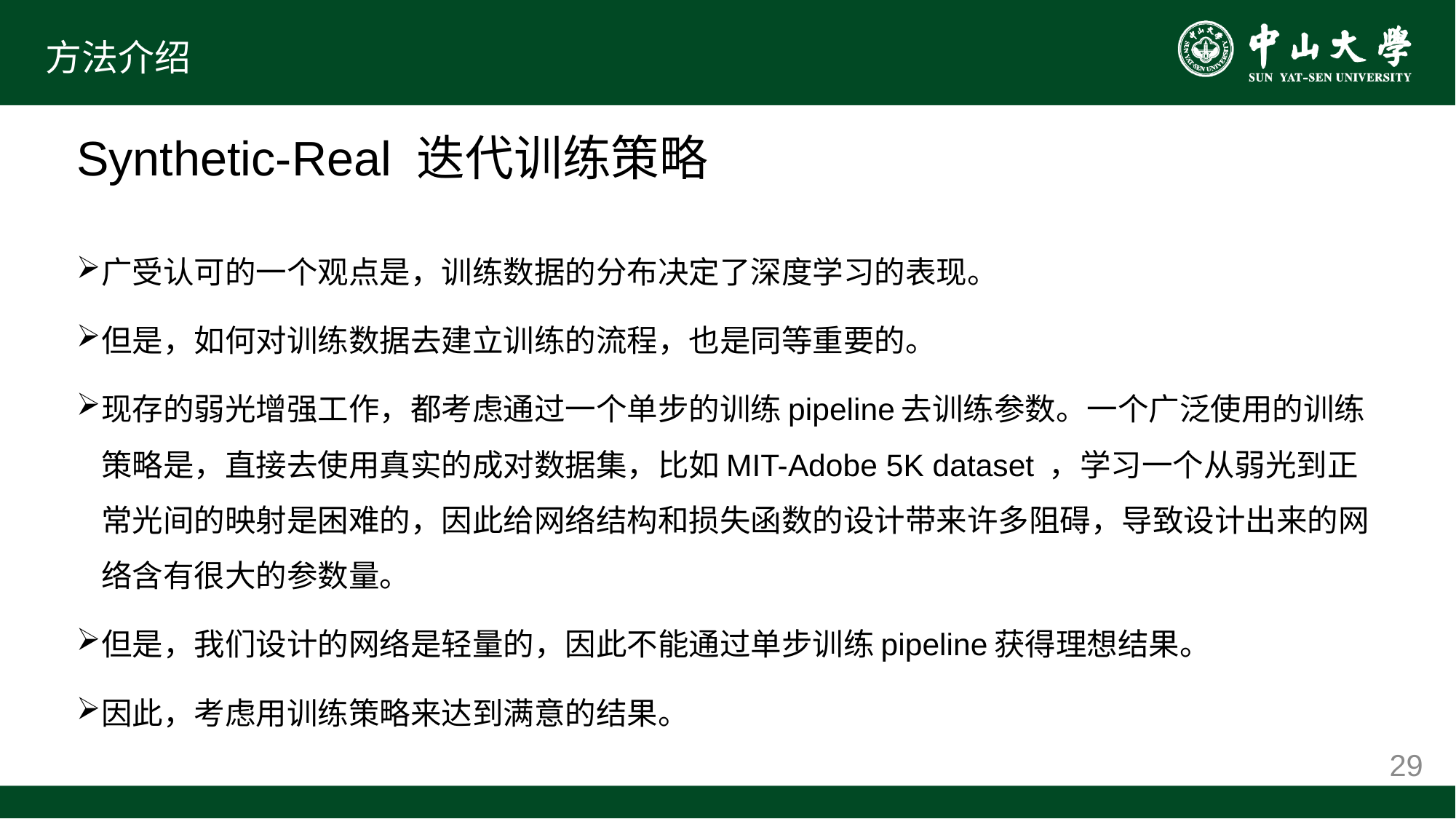

# 方法介绍
Synthetic-Real 迭代训练策略
广受认可的一个观点是，训练数据的分布决定了深度学习的表现。
但是，如何对训练数据去建立训练的流程，也是同等重要的。
现存的弱光增强工作，都考虑通过一个单步的训练pipeline去训练参数。一个广泛使用的训练策略是，直接去使用真实的成对数据集，比如MIT-Adobe 5K dataset ，学习一个从弱光到正常光间的映射是困难的，因此给网络结构和损失函数的设计带来许多阻碍，导致设计出来的网络含有很大的参数量。
但是，我们设计的网络是轻量的，因此不能通过单步训练pipeline获得理想结果。
因此，考虑用训练策略来达到满意的结果。
29